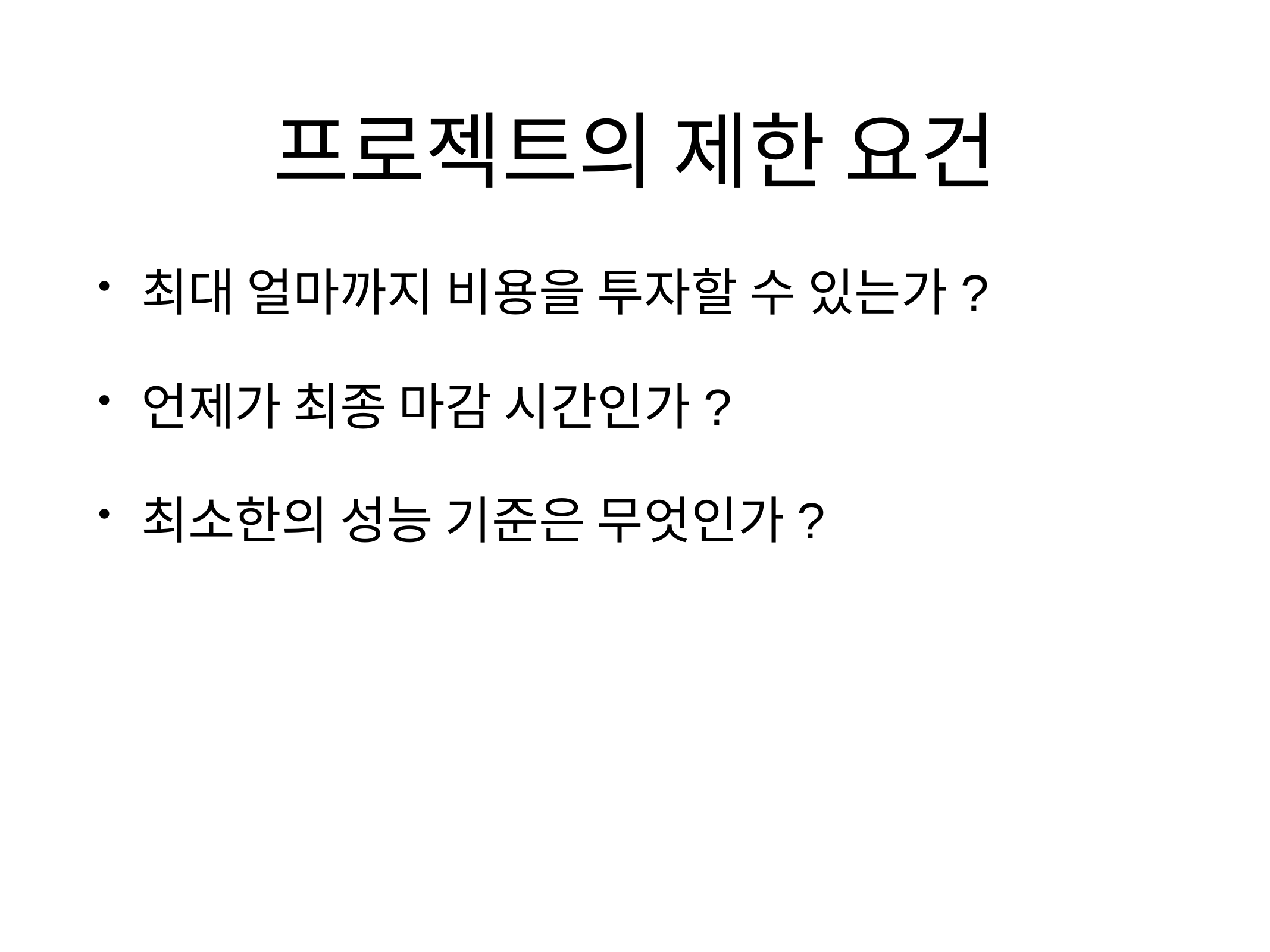

# 프로젝트의 제한 요건
최대 얼마까지 비용을 투자할 수 있는가?
언제가 최종 마감 시간인가?
최소한의 성능 기준은 무엇인가?
74